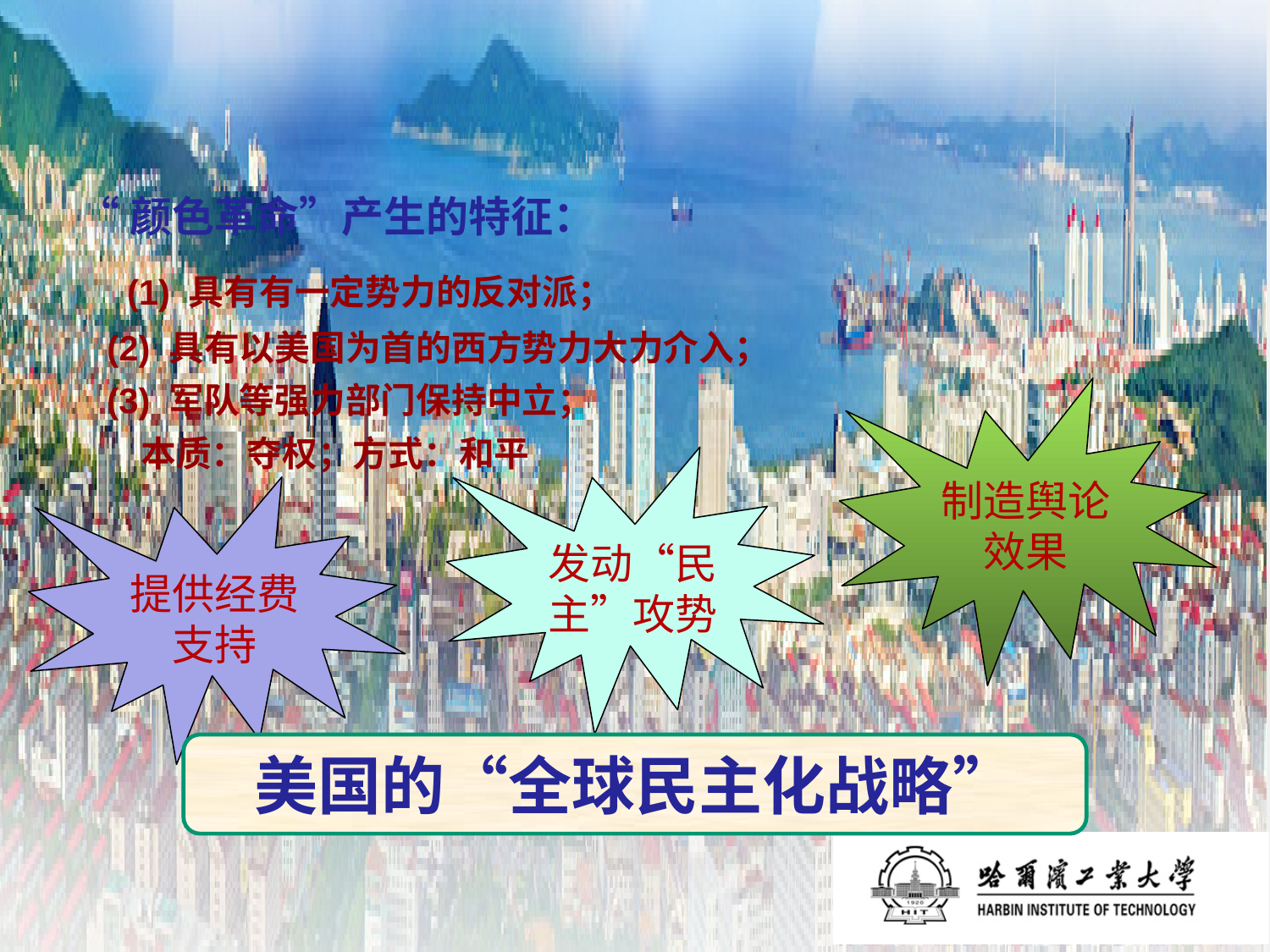

“颜色革命”产生的特征：
     (1) 具有有一定势力的反对派；
    (2) 具有以美国为首的西方势力大力介入；
    (3) 军队等强力部门保持中立；
        本质：夺权；方式：和平
制造舆论效果
发动“民主”攻势
提供经费支持
美国的“全球民主化战略”